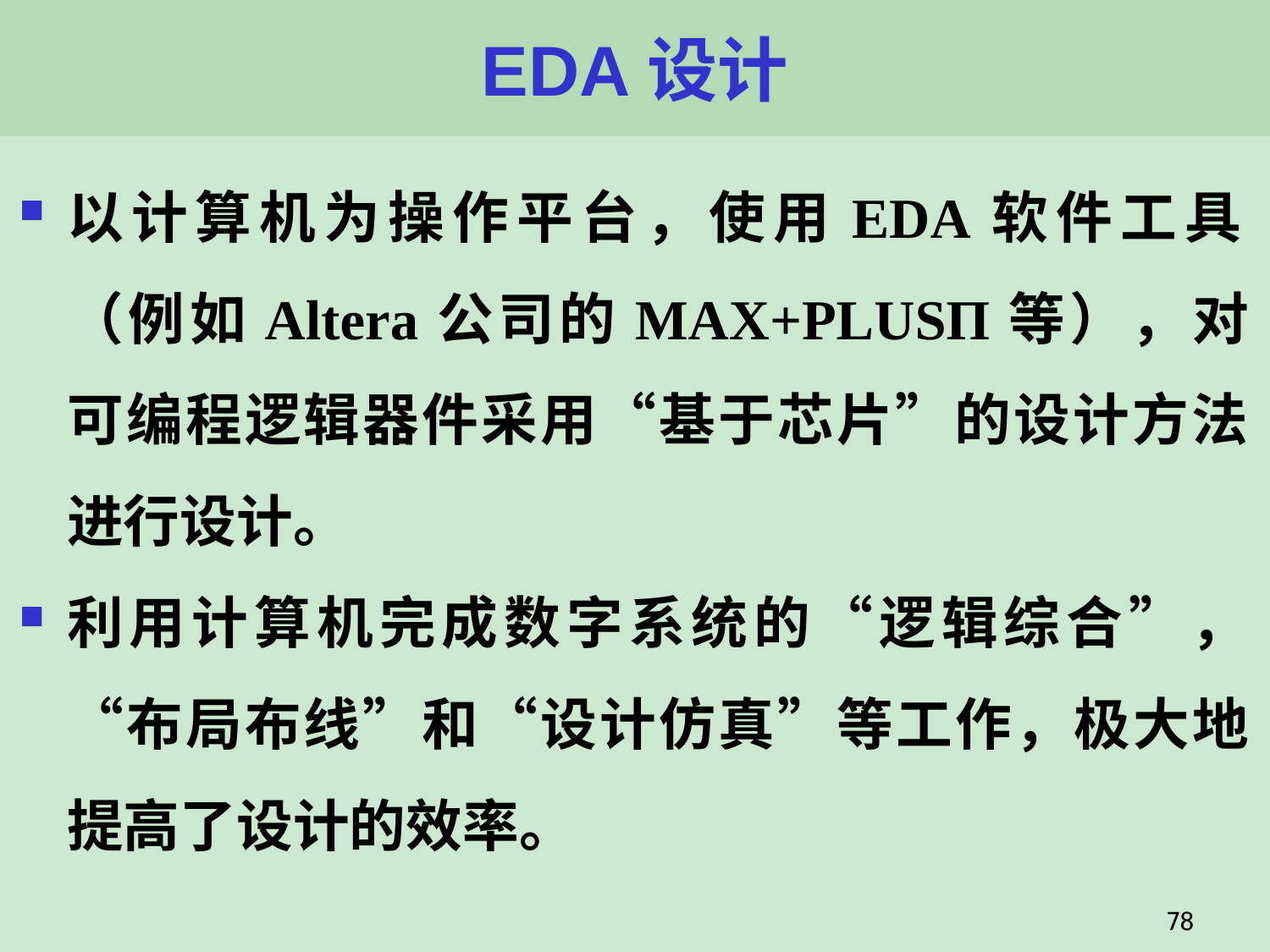

# EDA设计
以计算机为操作平台，使用EDA软件工具
（例如Altera公司的MAX+PLUSΠ等），对可编程逻辑器件采用“基于芯片”的设计方法进行设计。
利用计算机完成数字系统的“逻辑综合”，“布局布线”和“设计仿真”等工作，极大地提高了设计的效率。
78